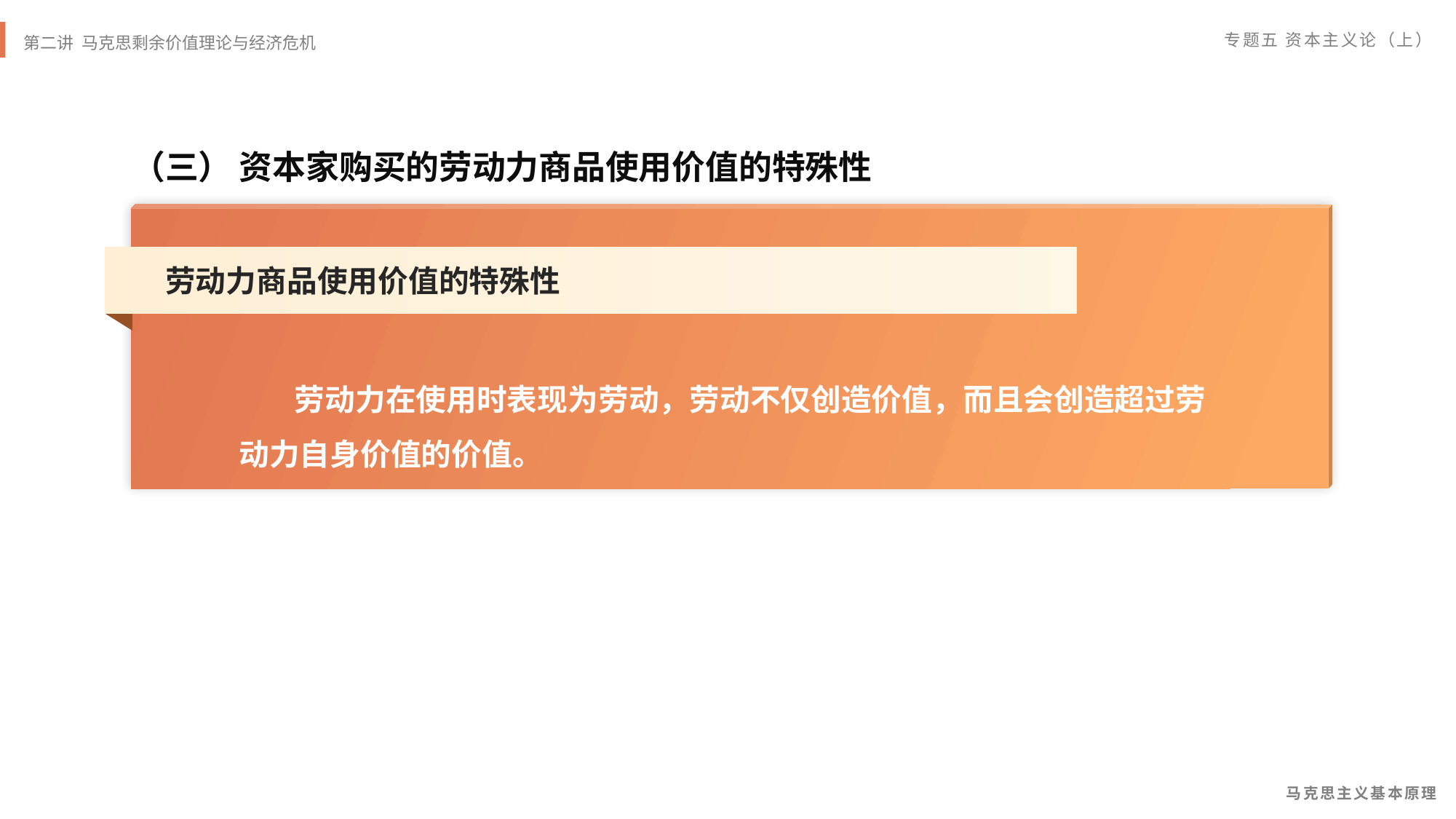

（三） 资本家购买的劳动力商品使用价值的特殊性

劳动力商品使用价值的特殊性

       劳动力在使用时表现为劳动，劳动不仅创造价值，而且会创造超过劳动力自身价值的价值。